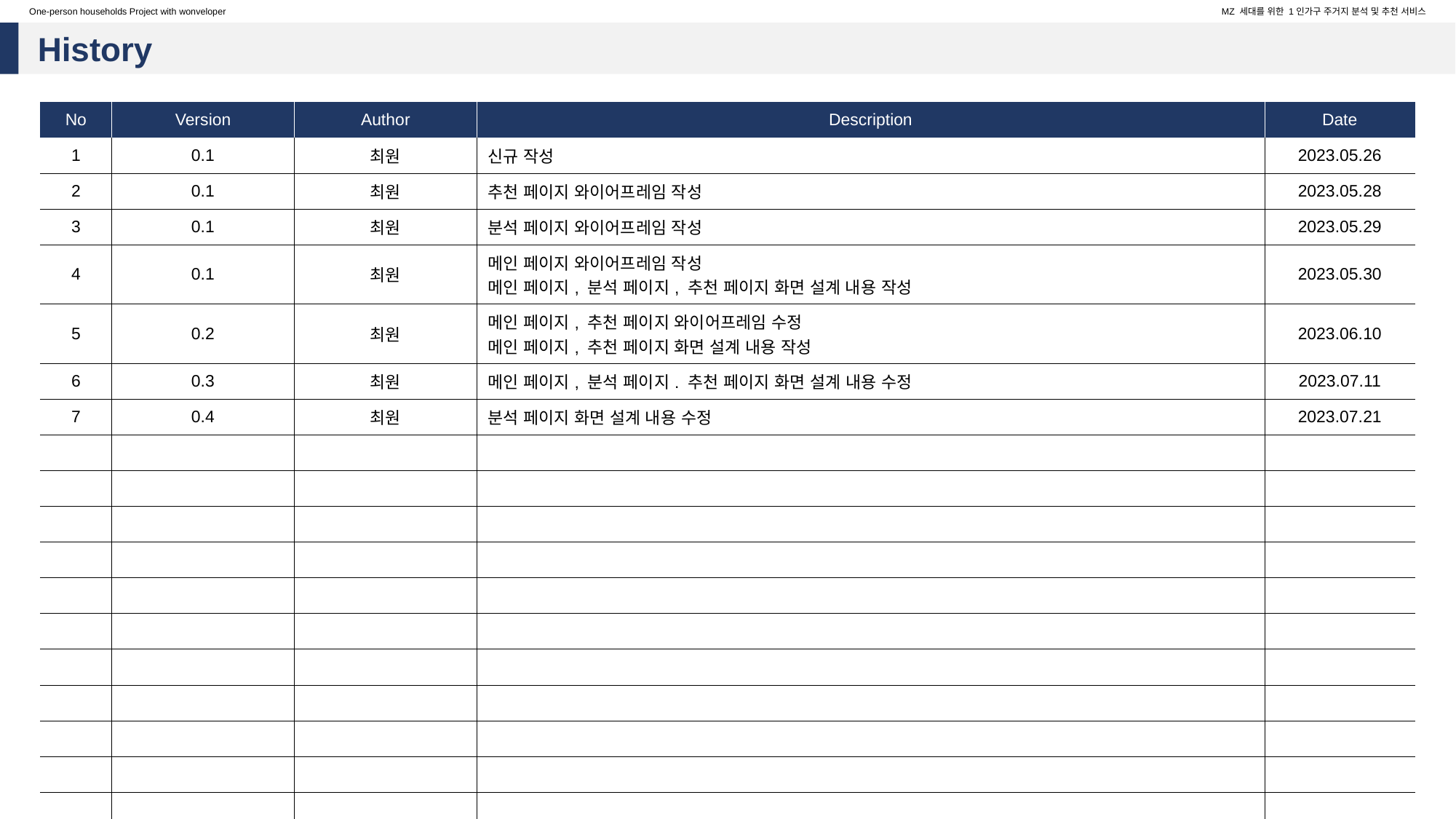

One-person households Project with wonveloper
MZ 세대를 위한 1인가구 주거지 분석 및 추천 서비스

History
| No | Version | Author | Description | Date |
| --- | --- | --- | --- | --- |
| 1 | 0.1 | 최원 | 신규 작성 | 2023.05.26 |
| 2 | 0.1 | 최원 | 추천 페이지 와이어프레임 작성 | 2023.05.28 |
| 3 | 0.1 | 최원 | 분석 페이지 와이어프레임 작성 | 2023.05.29 |
| 4 | 0.1 | 최원 | 메인 페이지 와이어프레임 작성 메인 페이지, 분석 페이지, 추천 페이지 화면 설계 내용 작성 | 2023.05.30 |
| 5 | 0.2 | 최원 | 메인 페이지, 추천 페이지 와이어프레임 수정 메인 페이지, 추천 페이지 화면 설계 내용 작성 | 2023.06.10 |
| 6 | 0.3 | 최원 | 메인 페이지, 분석 페이지. 추천 페이지 화면 설계 내용 수정 | 2023.07.11 |
| 7 | 0.4 | 최원 | 분석 페이지 화면 설계 내용 수정 | 2023.07.21 |
|  |  |  |  |  |
|  |  |  |  |  |
|  |  |  |  |  |
|  |  |  |  |  |
|  |  |  |  |  |
|  |  |  |  |  |
|  |  |  |  |  |
|  |  |  |  |  |
|  |  |  |  |  |
|  |  |  |  |  |
|  |  |  |  |  |